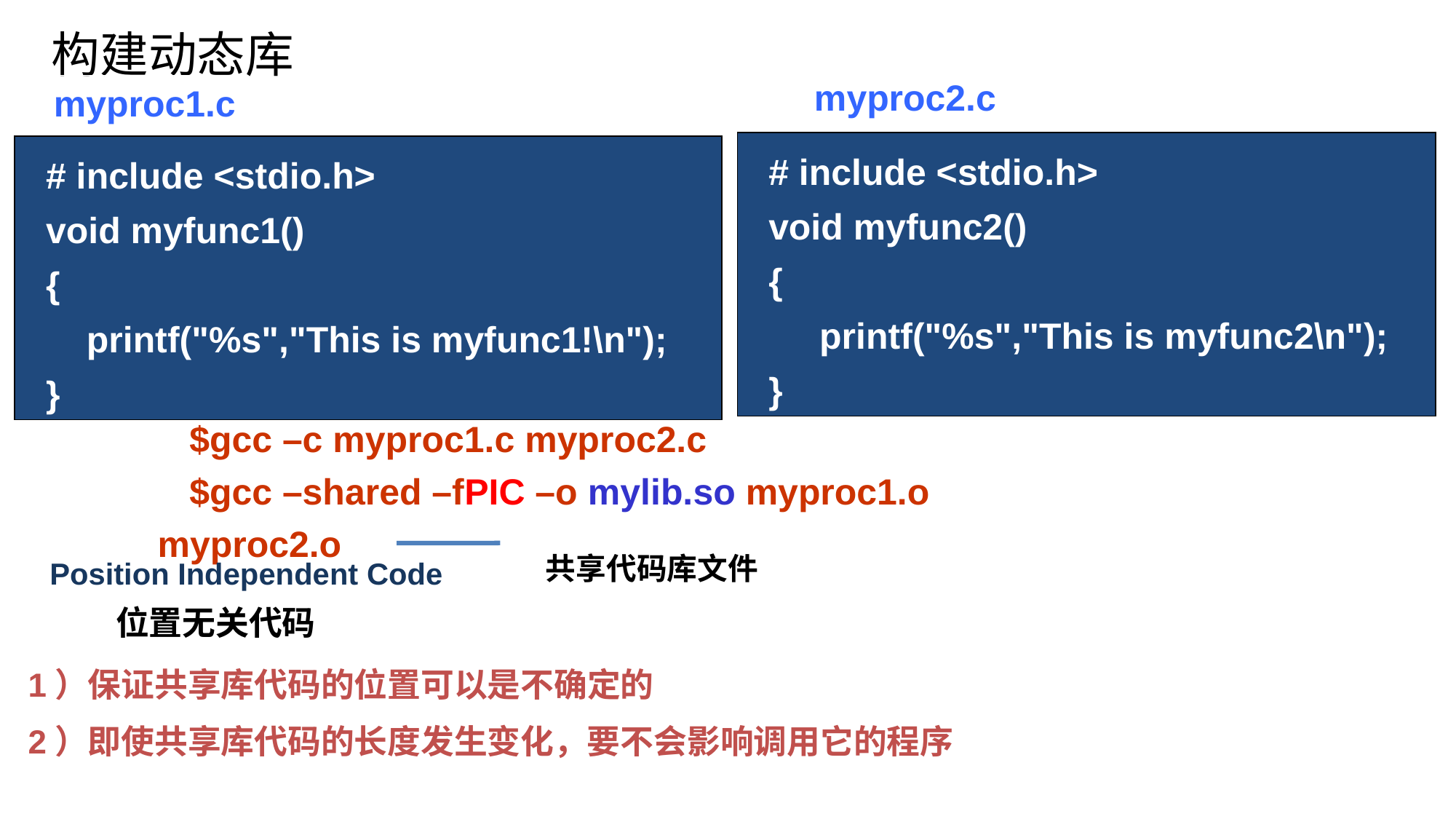

构建动态库
myproc2.c
myproc1.c
# include <stdio.h>
void myfunc2()
{
     printf("%s","This is myfunc2\n");
}
# include <stdio.h>
void myfunc1()
{
    printf("%s","This is myfunc1!\n");
}

$gcc –c myproc1.c myproc2.c
$gcc –shared –fPIC –o mylib.so myproc1.o myproc2.o
共享代码库文件
Position Independent Code
位置无关代码
1）保证共享库代码的位置可以是不确定的
2）即使共享库代码的长度发生变化，要不会影响调用它的程序